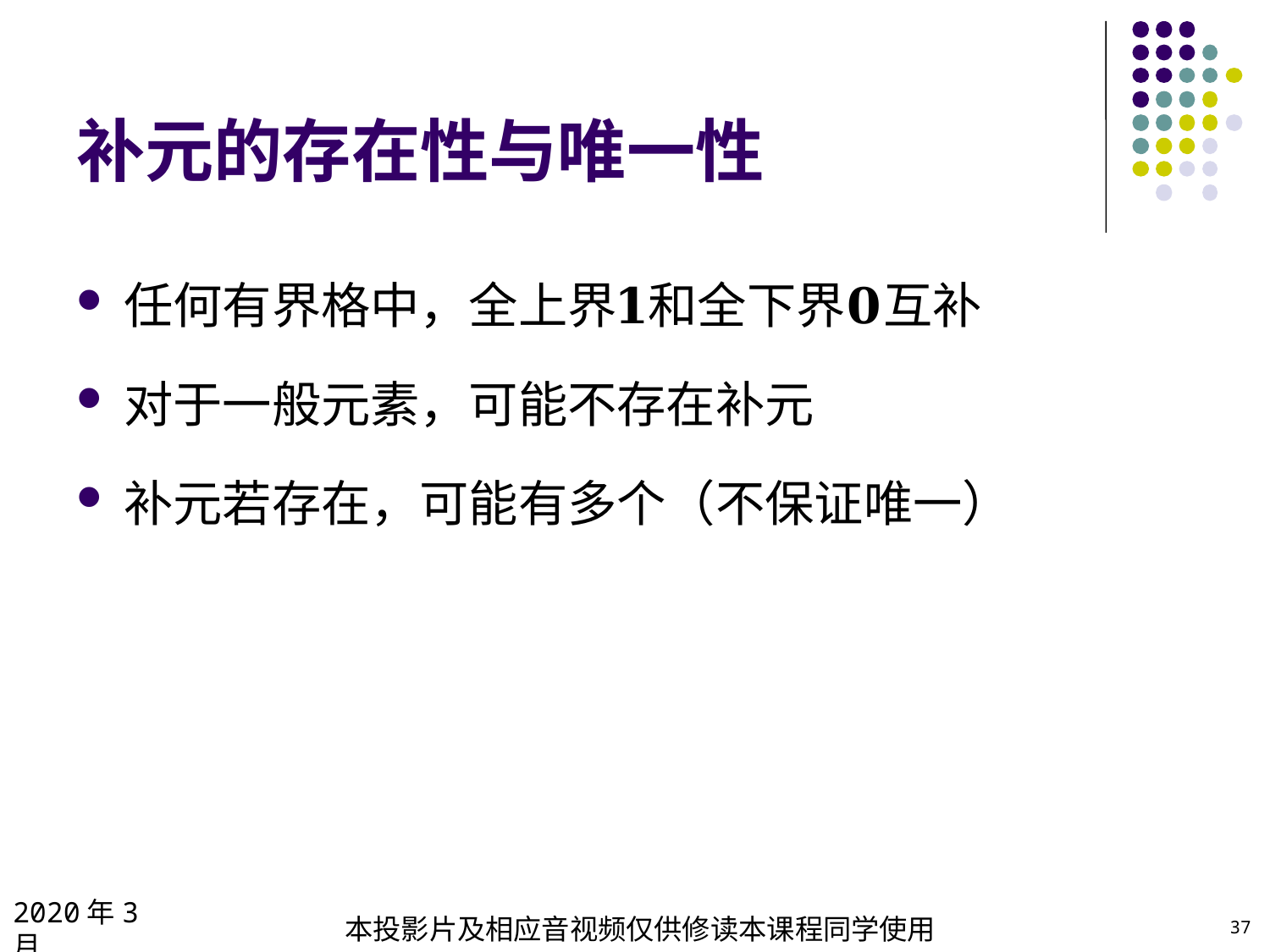

# 补元的存在性与唯一性
任何有界格中，全上界𝟏和全下界𝟎互补
对于一般元素，可能不存在补元
补元若存在，可能有多个（不保证唯一）
2020年3月
本投影片及相应音视频仅供修读本课程同学使用
37